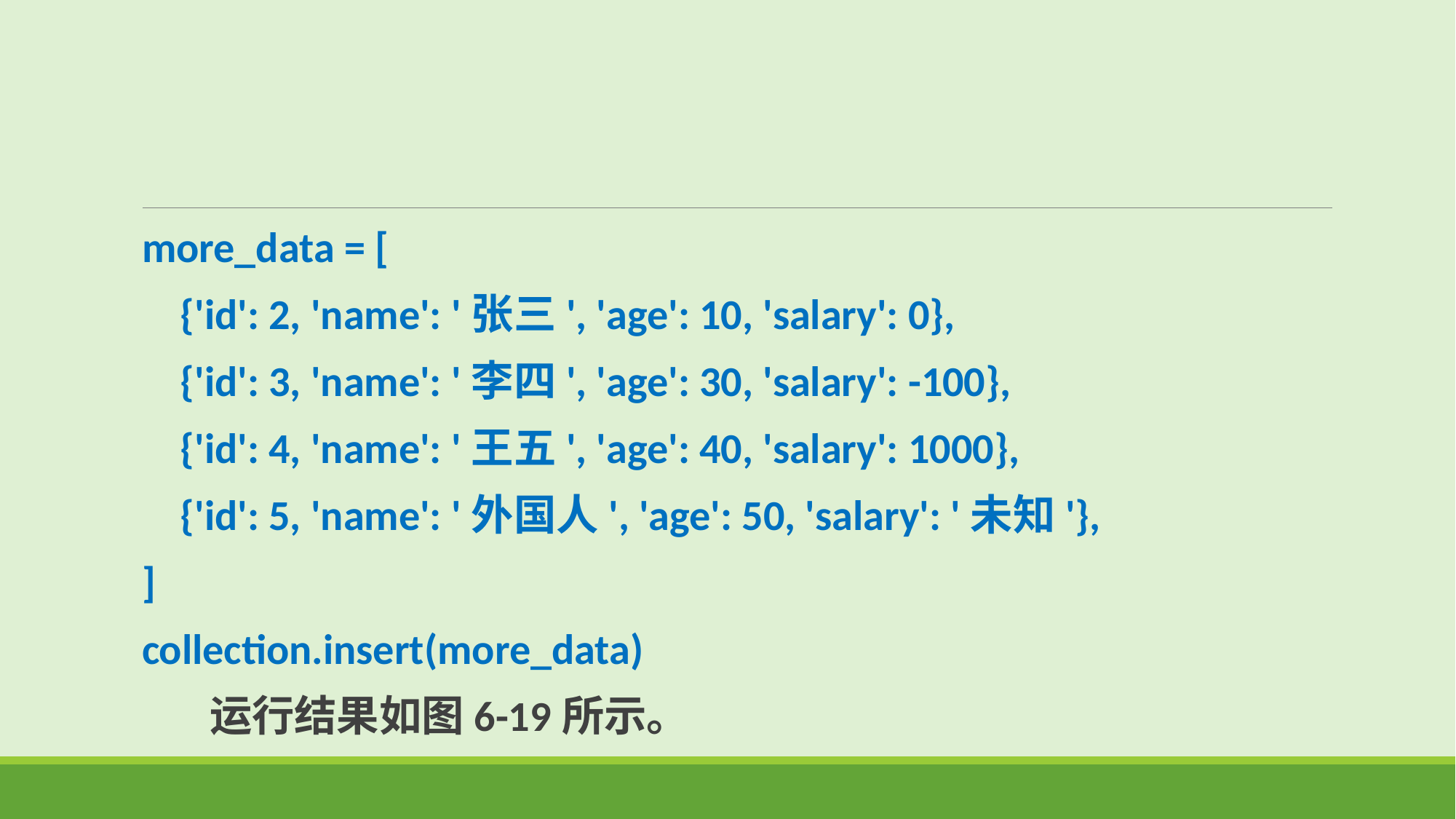

more_data = [
    {'id': 2, 'name': '张三', 'age': 10, 'salary': 0},
    {'id': 3, 'name': '李四', 'age': 30, 'salary': -100},
    {'id': 4, 'name': '王五', 'age': 40, 'salary': 1000},
    {'id': 5, 'name': '外国人', 'age': 50, 'salary': '未知'},
]
collection.insert(more_data)
      运行结果如图6-19所示。